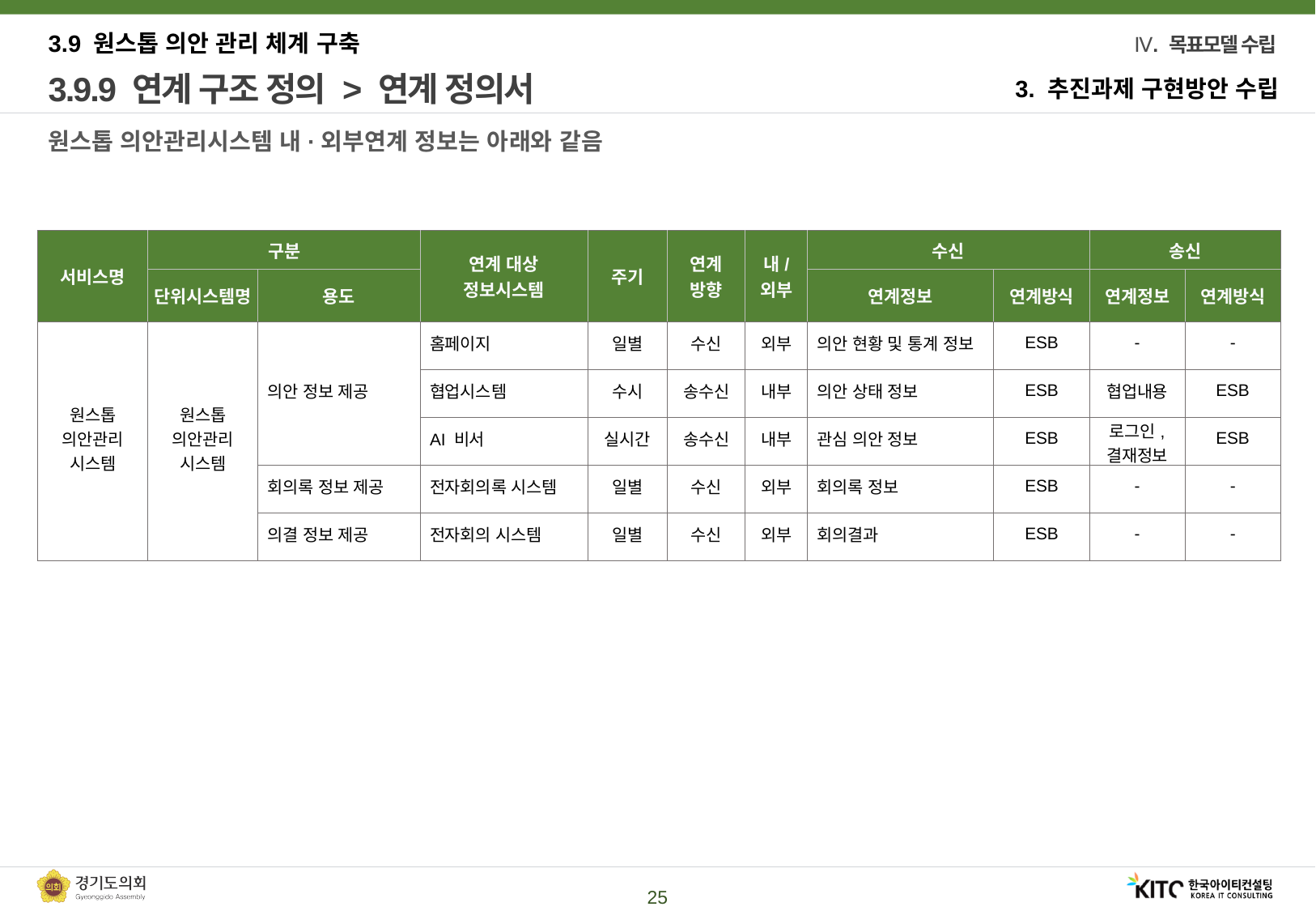

3.9 원스톱 의안 관리 체계 구축
# 3.9.9 연계 구조 정의 > 연계 정의서
3. 추진과제 구현방안 수립
원스톱 의안관리시스템 내·외부연계 정보는 아래와 같음
| 서비스명 | 구분 |  | 연계 대상 정보시스템 | 주기 | 연계 방향 | 내/ 외부 | 수신 |  | 송신 |  |
| --- | --- | --- | --- | --- | --- | --- | --- | --- | --- | --- |
|  | 단위시스템명 | 용도 |  |  |  |  | 연계정보 | 연계방식 | 연계정보 | 연계방식 |
| 원스톱 의안관리 시스템 | 원스톱 의안관리 시스템 | 의안 정보 제공 | 홈페이지 | 일별 | 수신 | 외부 | 의안 현황 및 통계 정보 | ESB | - | - |
|  |  |  | 협업시스템 | 수시 | 송수신 | 내부 | 의안 상태 정보 | ESB | 협업내용 | ESB |
|  |  |  | AI 비서 | 실시간 | 송수신 | 내부 | 관심 의안 정보 | ESB | 로그인, 결재정보 | ESB |
|  |  | 회의록 정보 제공 | 전자회의록 시스템 | 일별 | 수신 | 외부 | 회의록 정보 | ESB | - | - |
|  |  | 의결 정보 제공 | 전자회의 시스템 | 일별 | 수신 | 외부 | 회의결과 | ESB | - | - |